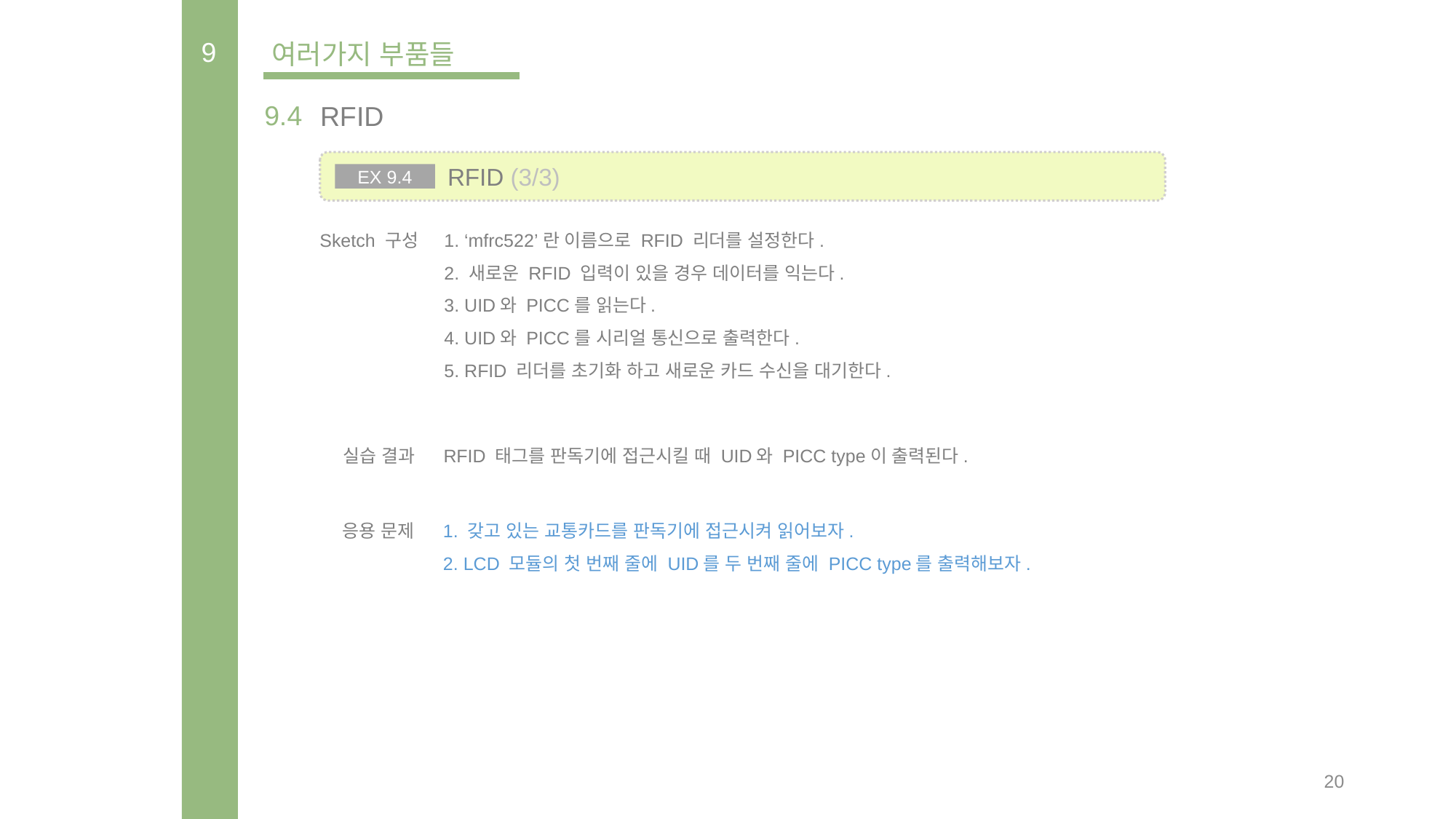

9
여러가지 부품들
9.4
RFID
                 RFID (3/3)
EX 9.4
Sketch 구성
1. ‘mfrc522’란 이름으로 RFID 리더를 설정한다.
2. 새로운 RFID 입력이 있을 경우 데이터를 익는다.
3. UID와 PICC를 읽는다.
4. UID와 PICC를 시리얼 통신으로 출력한다.
5. RFID 리더를 초기화 하고 새로운 카드 수신을 대기한다.
실습 결과
RFID 태그를 판독기에 접근시킬 때 UID와 PICC type이 출력된다.
응용 문제
1. 갖고 있는 교통카드를 판독기에 접근시켜 읽어보자.
2. LCD 모듈의 첫 번째 줄에 UID를 두 번째 줄에 PICC type를 출력해보자.
20